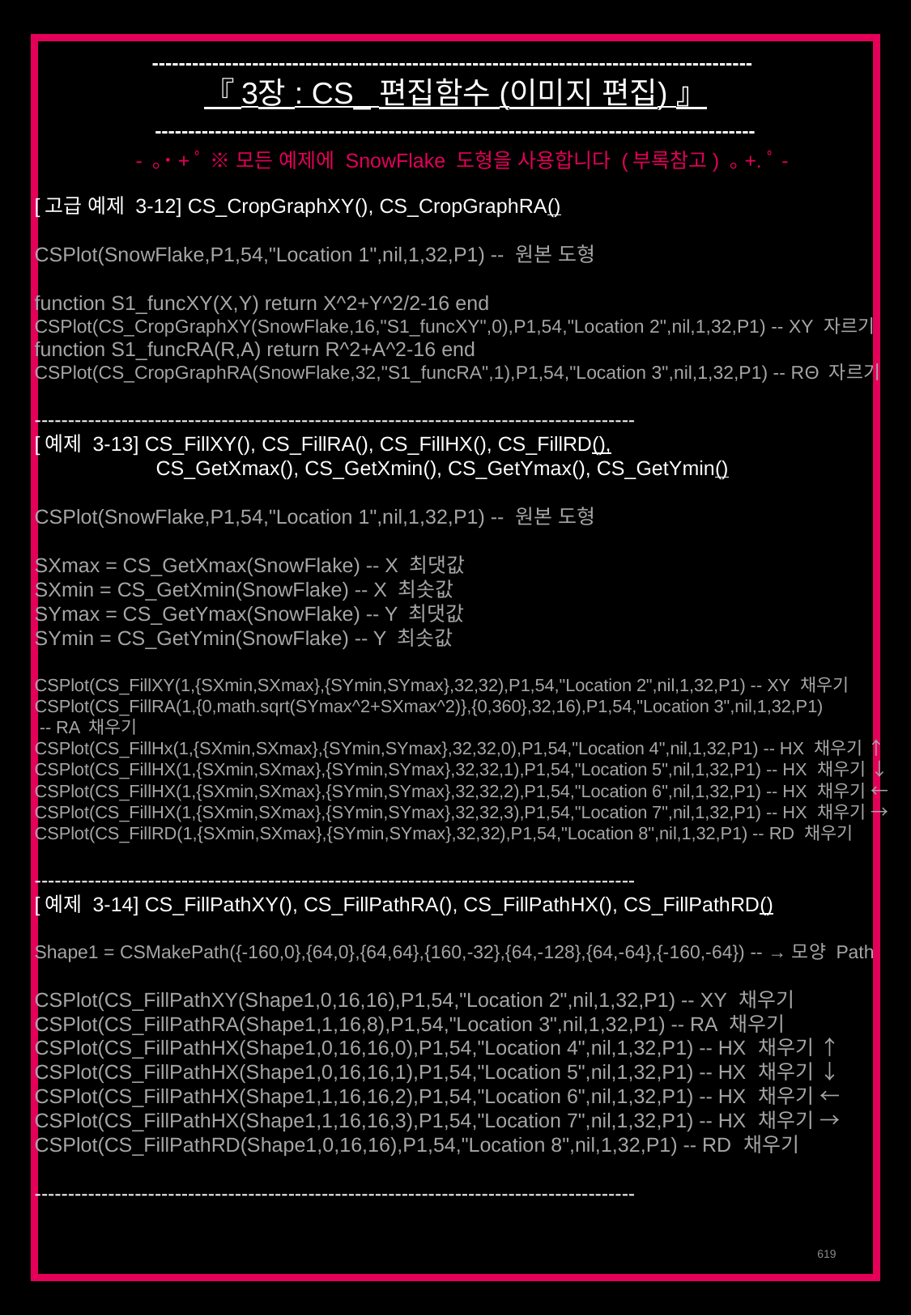

------------------------------------------------------------------------------------------
『 3장 : CS_ 편집함수 (이미지 편집) 』
------------------------------------------------------------------------------------------
- ｡˙+ﾟ ※ 모든 예제에 SnowFlake 도형을 사용합니다 (부록참고) ｡+.ﾟ-
[고급 예제 3-12] CS_CropGraphXY(), CS_CropGraphRA()

CSPlot(SnowFlake,P1,54,"Location 1",nil,1,32,P1) -- 원본 도형

function S1_funcXY(X,Y) return X^2+Y^2/2-16 end
CSPlot(CS_CropGraphXY(SnowFlake,16,"S1_funcXY",0),P1,54,"Location 2",nil,1,32,P1) -- XY 자르기
function S1_funcRA(R,A) return R^2+A^2-16 end
CSPlot(CS_CropGraphRA(SnowFlake,32,"S1_funcRA",1),P1,54,"Location 3",nil,1,32,P1) -- RΘ 자르기

------------------------------------------------------------------------------------------
[예제 3-13] CS_FillXY(), CS_FillRA(), CS_FillHX(), CS_FillRD(),
 	CS_GetXmax(), CS_GetXmin(), CS_GetYmax(), CS_GetYmin()

CSPlot(SnowFlake,P1,54,"Location 1",nil,1,32,P1) -- 원본 도형

SXmax = CS_GetXmax(SnowFlake) -- X 최댓값
SXmin = CS_GetXmin(SnowFlake) -- X 최솟값
SYmax = CS_GetYmax(SnowFlake) -- Y 최댓값
SYmin = CS_GetYmin(SnowFlake) -- Y 최솟값

CSPlot(CS_FillXY(1,{SXmin,SXmax},{SYmin,SYmax},32,32),P1,54,"Location 2",nil,1,32,P1) -- XY 채우기
CSPlot(CS_FillRA(1,{0,math.sqrt(SYmax^2+SXmax^2)},{0,360},32,16),P1,54,"Location 3",nil,1,32,P1)
 -- RA 채우기
CSPlot(CS_FillHx(1,{SXmin,SXmax},{SYmin,SYmax},32,32,0),P1,54,"Location 4",nil,1,32,P1) -- HX 채우기 ↑
CSPlot(CS_FillHX(1,{SXmin,SXmax},{SYmin,SYmax},32,32,1),P1,54,"Location 5",nil,1,32,P1) -- HX 채우기 ↓
CSPlot(CS_FillHX(1,{SXmin,SXmax},{SYmin,SYmax},32,32,2),P1,54,"Location 6",nil,1,32,P1) -- HX 채우기 ←
CSPlot(CS_FillHX(1,{SXmin,SXmax},{SYmin,SYmax},32,32,3),P1,54,"Location 7",nil,1,32,P1) -- HX 채우기 →
CSPlot(CS_FillRD(1,{SXmin,SXmax},{SYmin,SYmax},32,32),P1,54,"Location 8",nil,1,32,P1) -- RD 채우기

------------------------------------------------------------------------------------------
[예제 3-14] CS_FillPathXY(), CS_FillPathRA(), CS_FillPathHX(), CS_FillPathRD()

Shape1 = CSMakePath({-160,0},{64,0},{64,64},{160,-32},{64,-128},{64,-64},{-160,-64}) -- →모양 Path

CSPlot(CS_FillPathXY(Shape1,0,16,16),P1,54,"Location 2",nil,1,32,P1) -- XY 채우기
CSPlot(CS_FillPathRA(Shape1,1,16,8),P1,54,"Location 3",nil,1,32,P1) -- RA 채우기
CSPlot(CS_FillPathHX(Shape1,0,16,16,0),P1,54,"Location 4",nil,1,32,P1) -- HX 채우기 ↑
CSPlot(CS_FillPathHX(Shape1,0,16,16,1),P1,54,"Location 5",nil,1,32,P1) -- HX 채우기 ↓
CSPlot(CS_FillPathHX(Shape1,1,16,16,2),P1,54,"Location 6",nil,1,32,P1) -- HX 채우기 ←
CSPlot(CS_FillPathHX(Shape1,1,16,16,3),P1,54,"Location 7",nil,1,32,P1) -- HX 채우기 →
CSPlot(CS_FillPathRD(Shape1,0,16,16),P1,54,"Location 8",nil,1,32,P1) -- RD 채우기

------------------------------------------------------------------------------------------
619